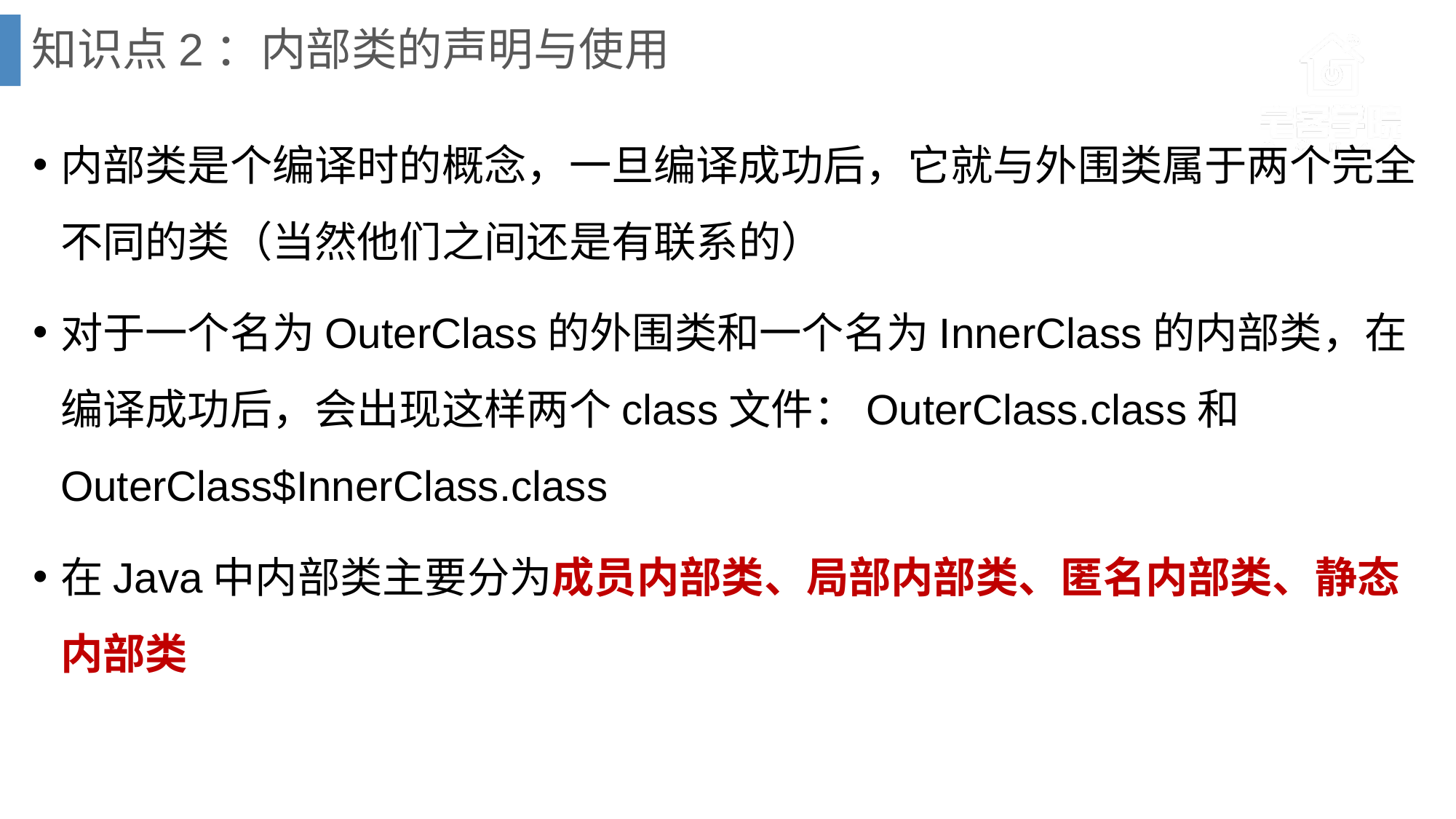

# 知识点2：内部类的声明与使用
内部类是个编译时的概念，一旦编译成功后，它就与外围类属于两个完全不同的类（当然他们之间还是有联系的）
对于一个名为OuterClass的外围类和一个名为InnerClass的内部类，在编译成功后，会出现这样两个class文件：OuterClass.class和OuterClass$InnerClass.class
在Java中内部类主要分为成员内部类、局部内部类、匿名内部类、静态内部类